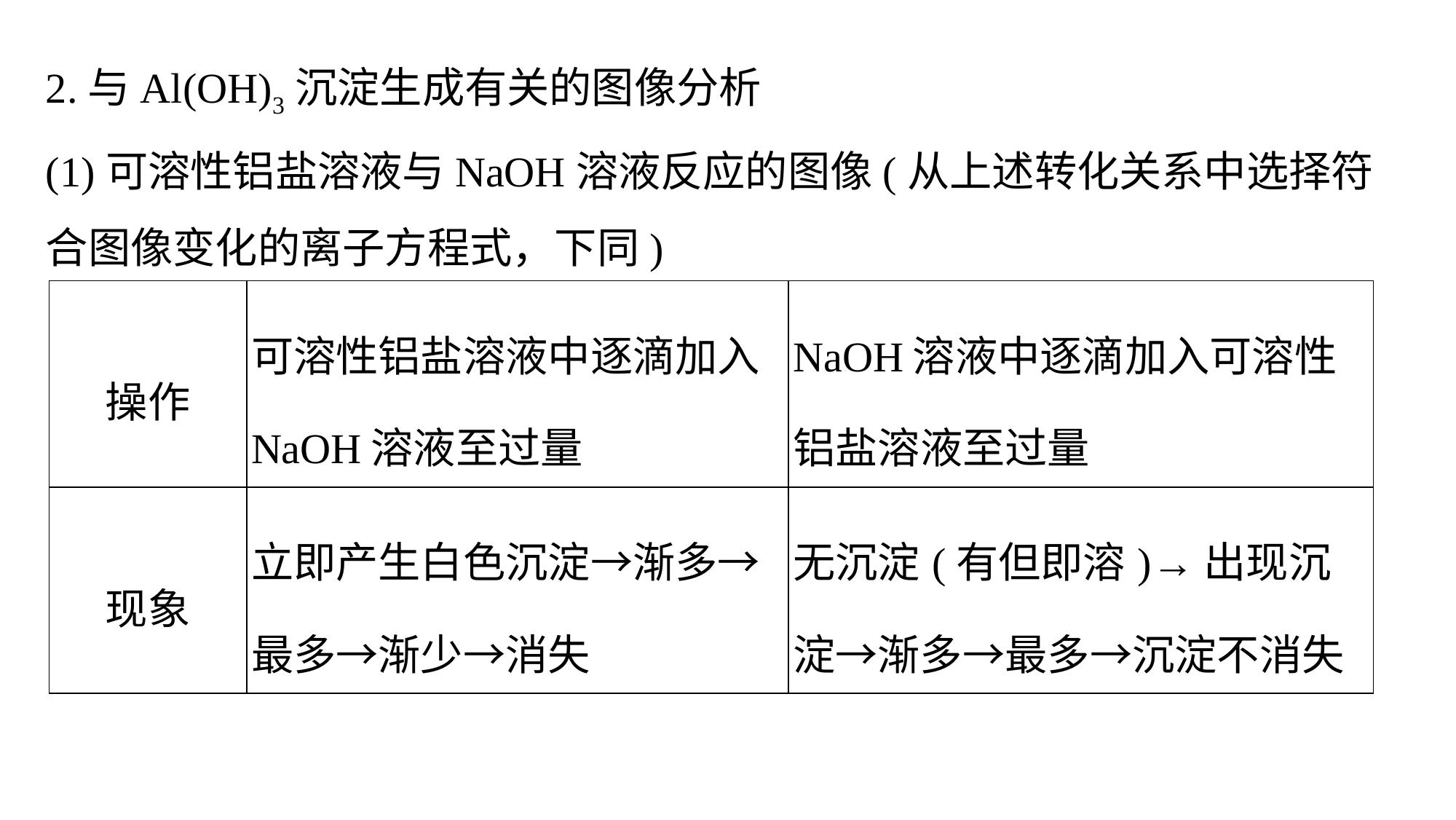

2.与Al(OH)3沉淀生成有关的图像分析
(1)可溶性铝盐溶液与NaOH溶液反应的图像(从上述转化关系中选择符合图像变化的离子方程式，下同)
| 操作 | 可溶性铝盐溶液中逐滴加入NaOH溶液至过量 | NaOH溶液中逐滴加入可溶性铝盐溶液至过量 |
| --- | --- | --- |
| 现象 | 立即产生白色沉淀→渐多→最多→渐少→消失 | 无沉淀(有但即溶)→出现沉淀→渐多→最多→沉淀不消失 |